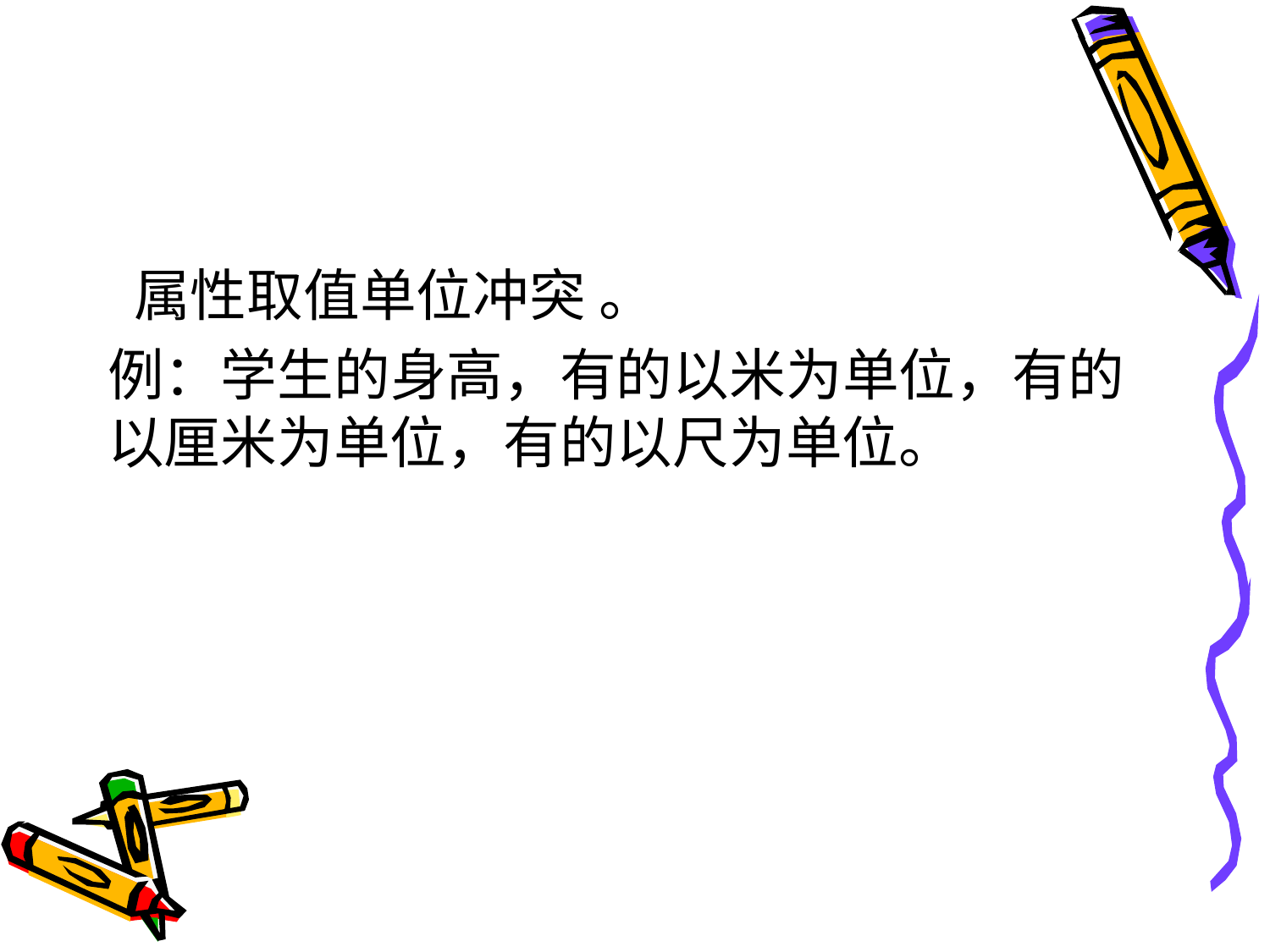

#
 属性取值单位冲突 。
例：学生的身高，有的以米为单位，有的以厘米为单位，有的以尺为单位。